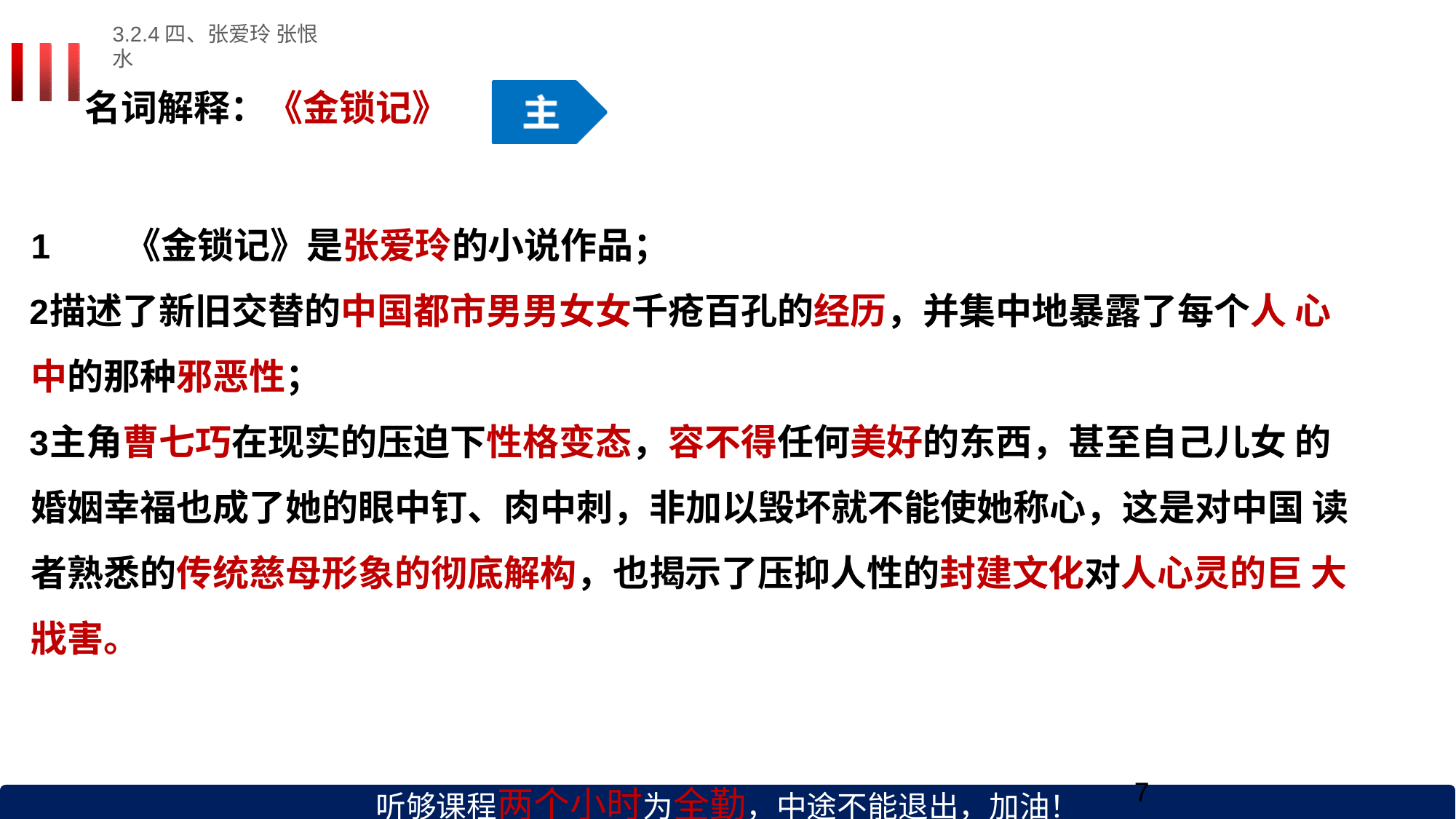

3.2.4四、张爱玲 张恨水

# 名词解释：《金锁记》
《金锁记》是张爱玲的小说作品；
描述了新旧交替的中国都市男男女女千疮百孔的经历，并集中地暴露了每个人 心中的那种邪恶性；
主角曹七巧在现实的压迫下性格变态，容不得任何美好的东西，甚至自己儿女 的婚姻幸福也成了她的眼中钉、肉中刺，非加以毁坏就不能使她称心，这是对中国 读者熟悉的传统慈母形象的彻底解构，也揭示了压抑人性的封建文化对人心灵的巨 大戕害。
7

听够课程两个小时为全勤，中途不能退出，加油！